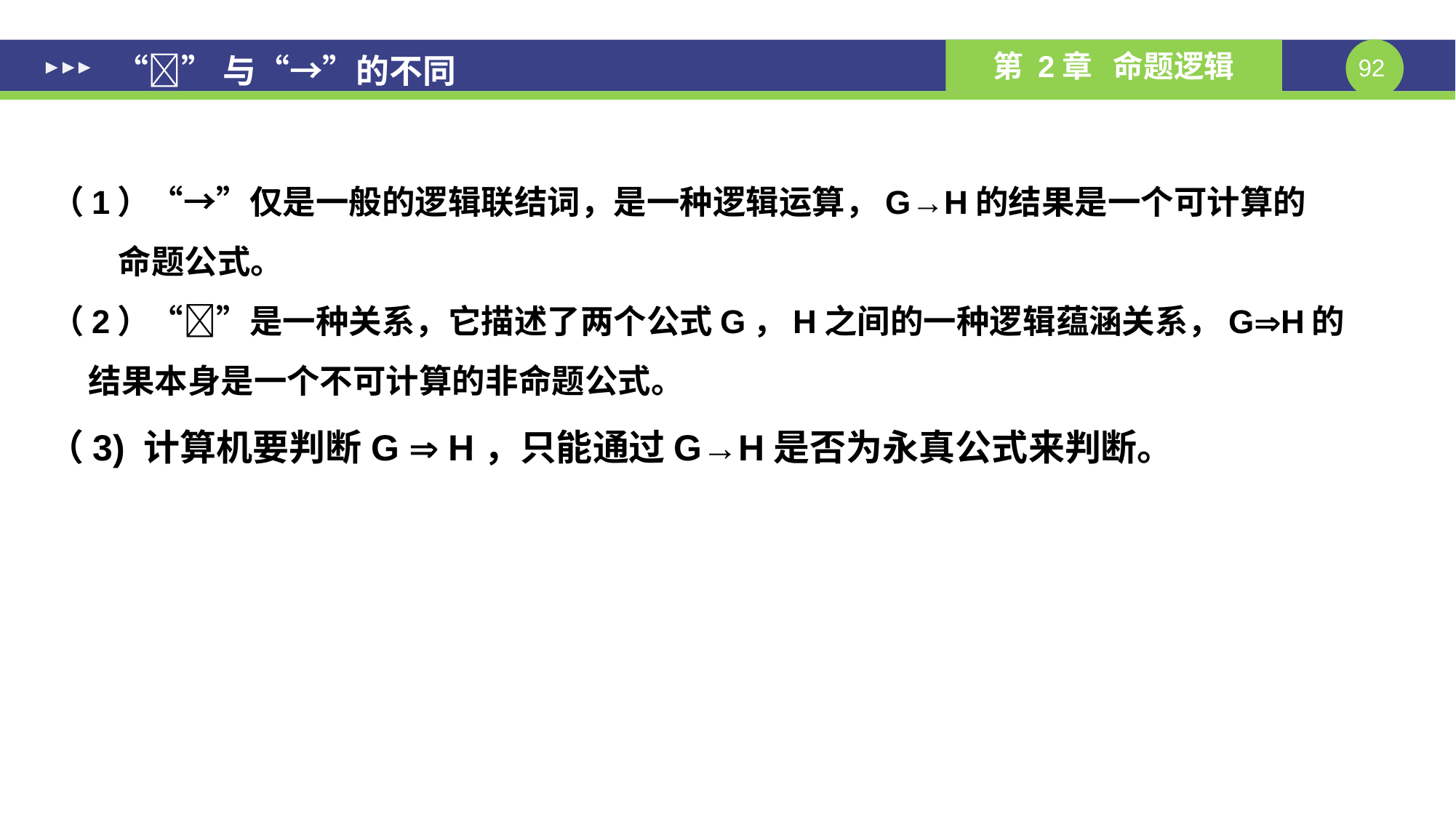

“⇒”与“→”的不同
（1）“→”仅是一般的逻辑联结词，是一种逻辑运算，G→H的结果是一个可计算的
        命题公式。
（2）“⇒”是一种关系，它描述了两个公式G，H之间的一种逻辑蕴涵关系，G⇒H的
    结果本身是一个不可计算的非命题公式。
（3) 计算机要判断G ⇒ H，只能通过G→H是否为永真公式来判断。